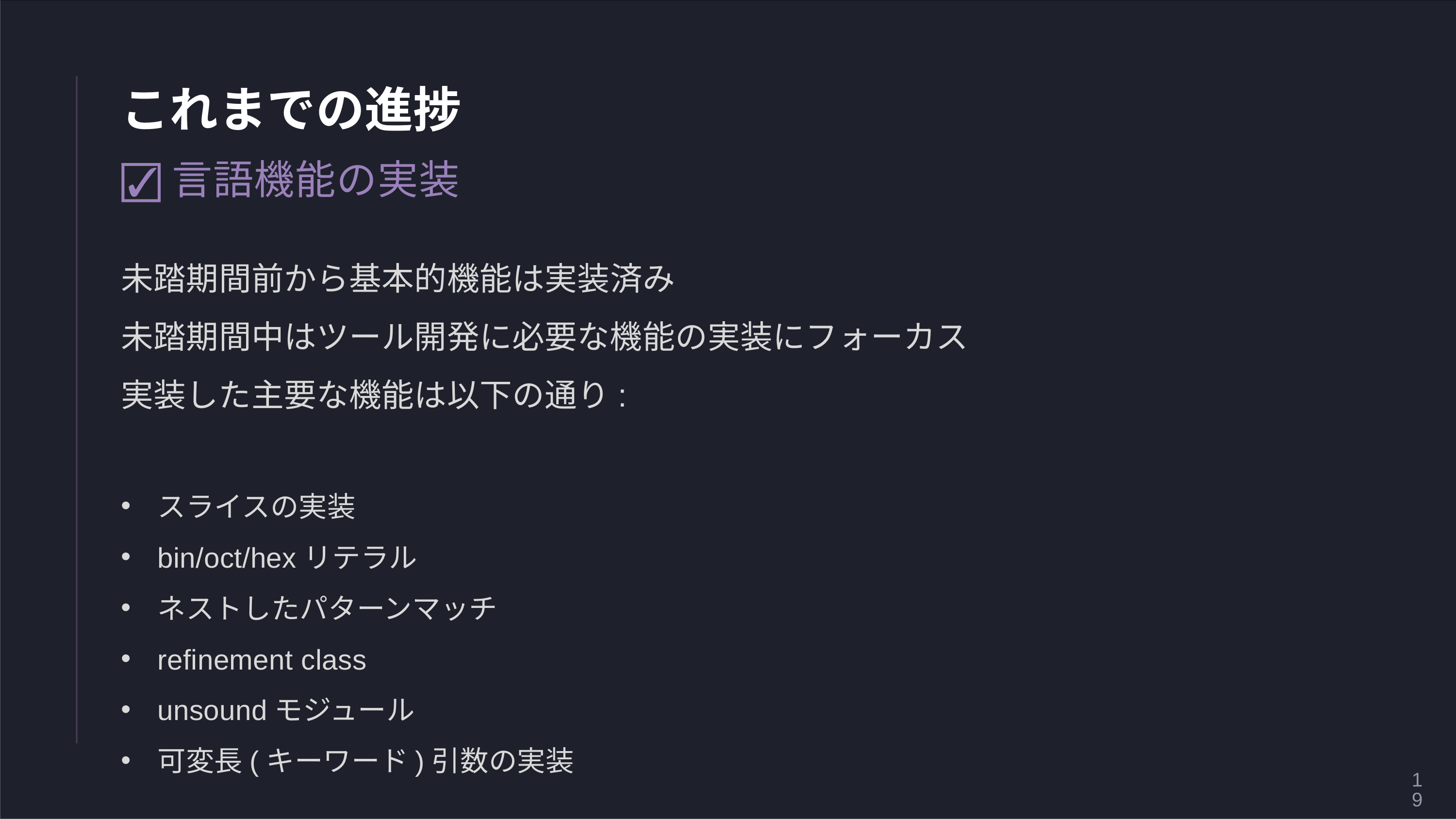

# これまでの進捗
☑言語機能の実装

未踏期間前から基本的機能は実装済み
未踏期間中はツール開発に必要な機能の実装にフォーカス
実装した主要な機能は以下の通り:

スライスの実装
bin/oct/hexリテラル
ネストしたパターンマッチ
refinement class
unsoundモジュール
可変長(キーワード)引数の実装

19